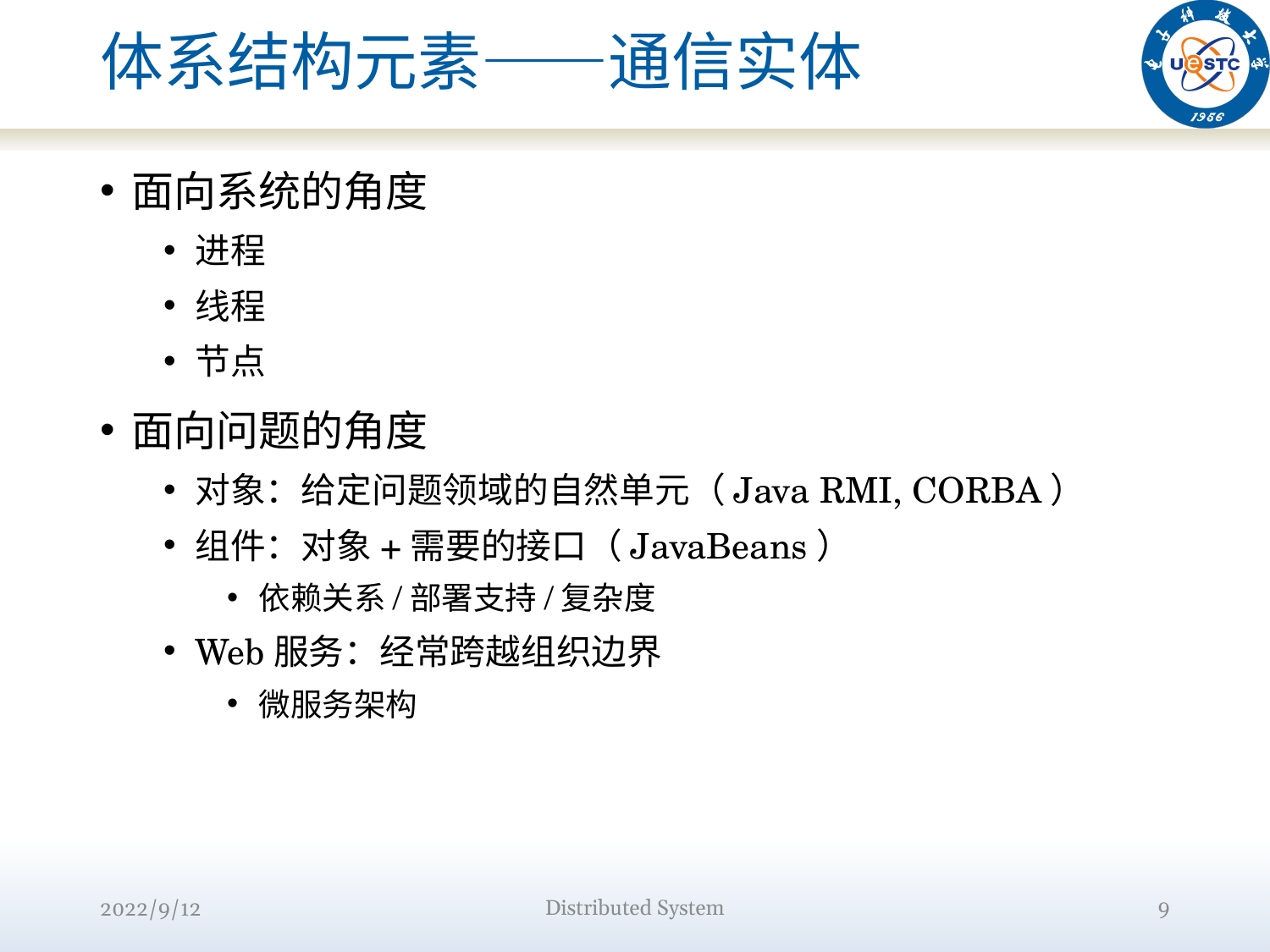

# 体系结构元素——通信实体
面向系统的角度
进程
线程
节点
面向问题的角度
对象：给定问题领域的自然单元（Java RMI, CORBA）
组件：对象+需要的接口（JavaBeans）
依赖关系/部署支持/复杂度
Web服务：经常跨越组织边界
微服务架构

2022/9/12
Distributed System
9